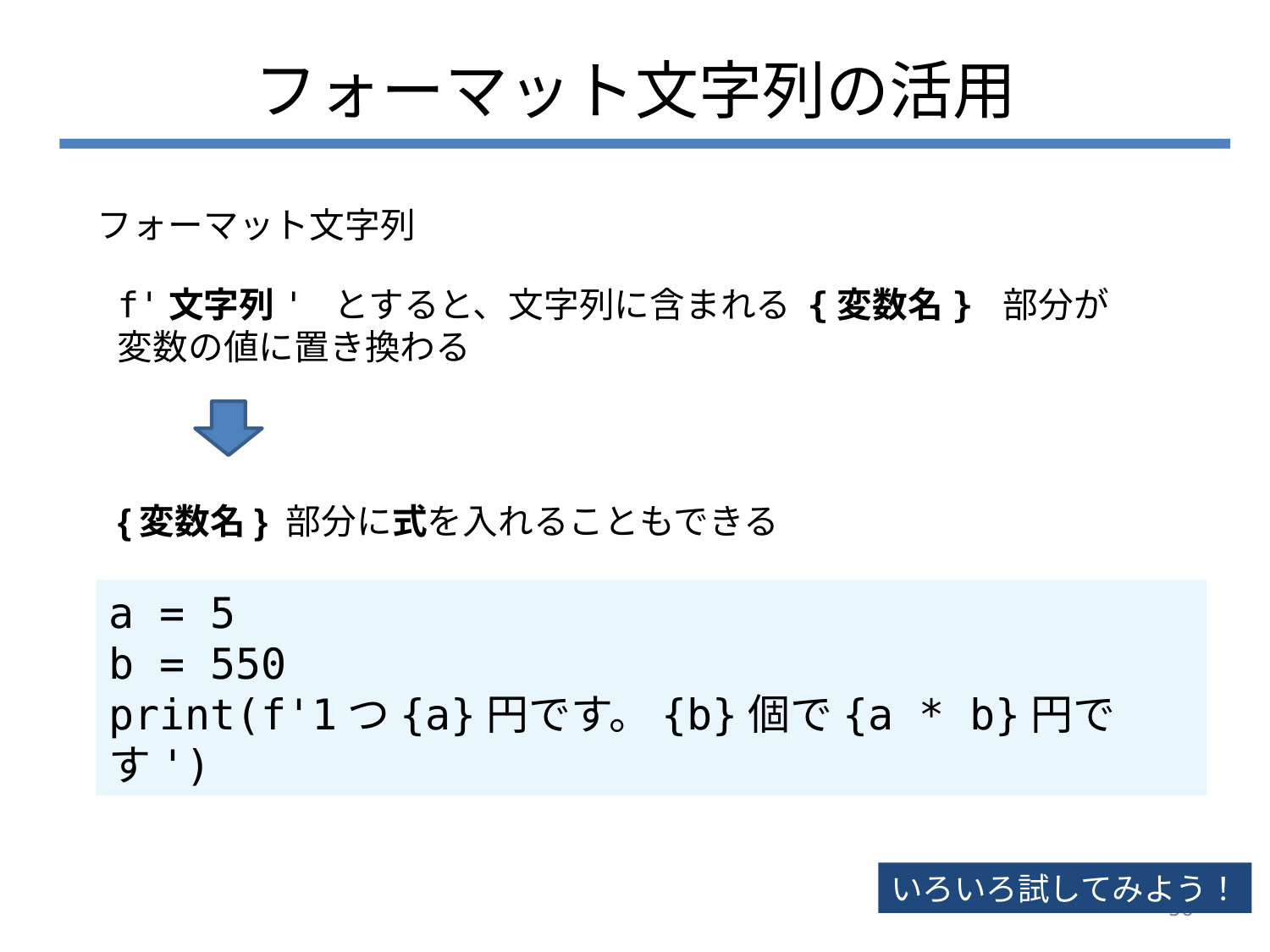

# フォーマット文字列の活用
フォーマット文字列
f'文字列' とすると、文字列に含まれる {変数名} 部分が変数の値に置き換わる

{変数名} 部分に式を入れることもできる
a = 5
b = 550
print(f'1つ{a}円です。{b}個で{a * b}円です')
いろいろ試してみよう！
56